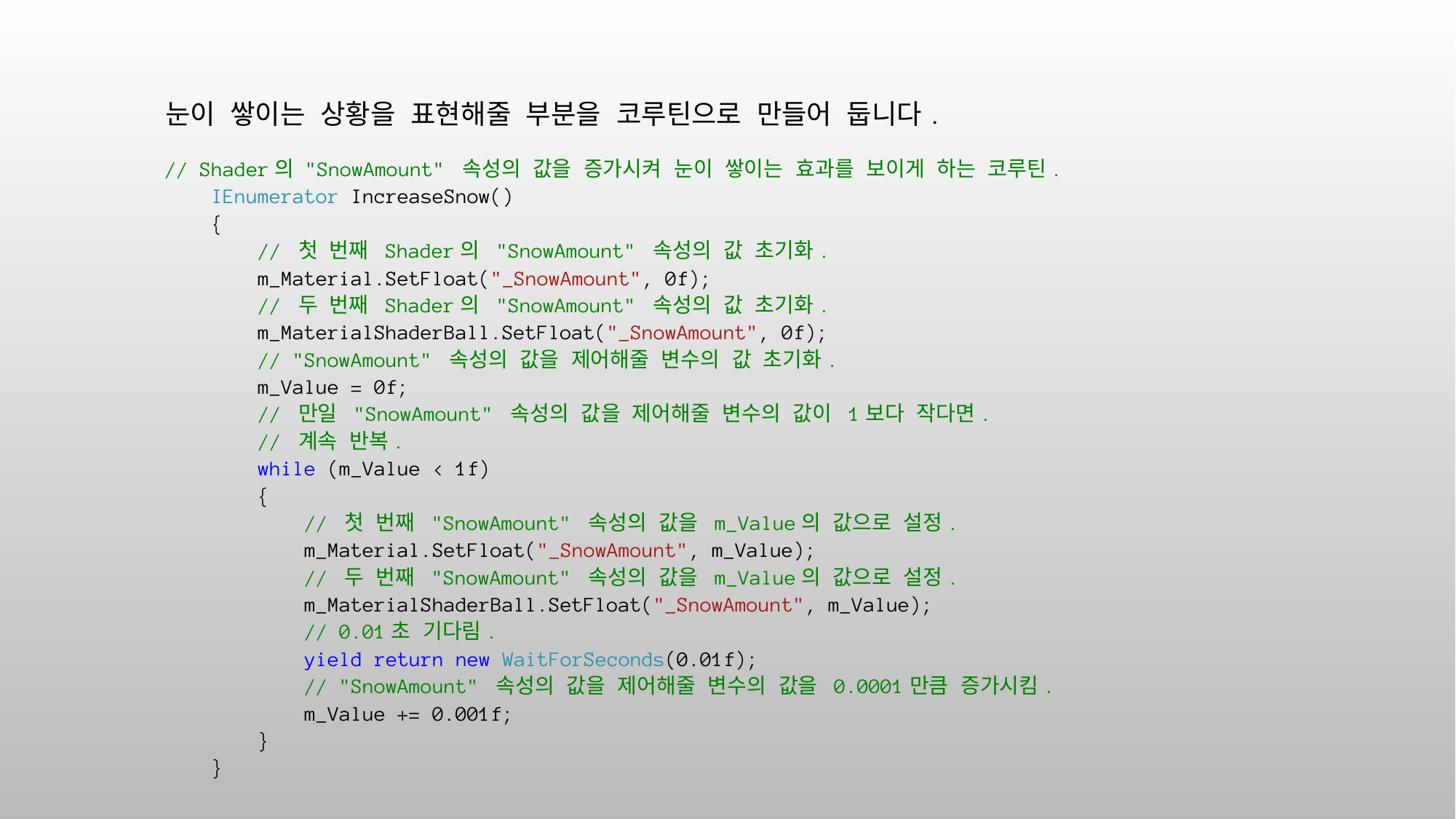

눈이 쌓이는 상황을 표현해줄 부분을 코루틴으로 만들어 둡니다.
// Shader의 "SnowAmount" 속성의 값을 증가시켜 눈이 쌓이는 효과를 보이게 하는 코루틴.
    IEnumerator IncreaseSnow()
    {
        // 첫 번째 Shader의 "SnowAmount" 속성의 값 초기화.
        m_Material.SetFloat("_SnowAmount", 0f);
        // 두 번째 Shader의 "SnowAmount" 속성의 값 초기화.
        m_MaterialShaderBall.SetFloat("_SnowAmount", 0f);
        // "SnowAmount" 속성의 값을 제어해줄 변수의 값 초기화.
        m_Value = 0f;
        // 만일 "SnowAmount" 속성의 값을 제어해줄 변수의 값이 1보다 작다면.
        // 계속 반복.
        while (m_Value < 1f)
        {
            // 첫 번째 "SnowAmount" 속성의 값을 m_Value의 값으로 설정.
            m_Material.SetFloat("_SnowAmount", m_Value);
            // 두 번째 "SnowAmount" 속성의 값을 m_Value의 값으로 설정.
            m_MaterialShaderBall.SetFloat("_SnowAmount", m_Value);
            // 0.01초 기다림.
            yield return new WaitForSeconds(0.01f);
            // "SnowAmount" 속성의 값을 제어해줄 변수의 값을 0.0001만큼 증가시킴.
            m_Value += 0.001f;
        }
    }